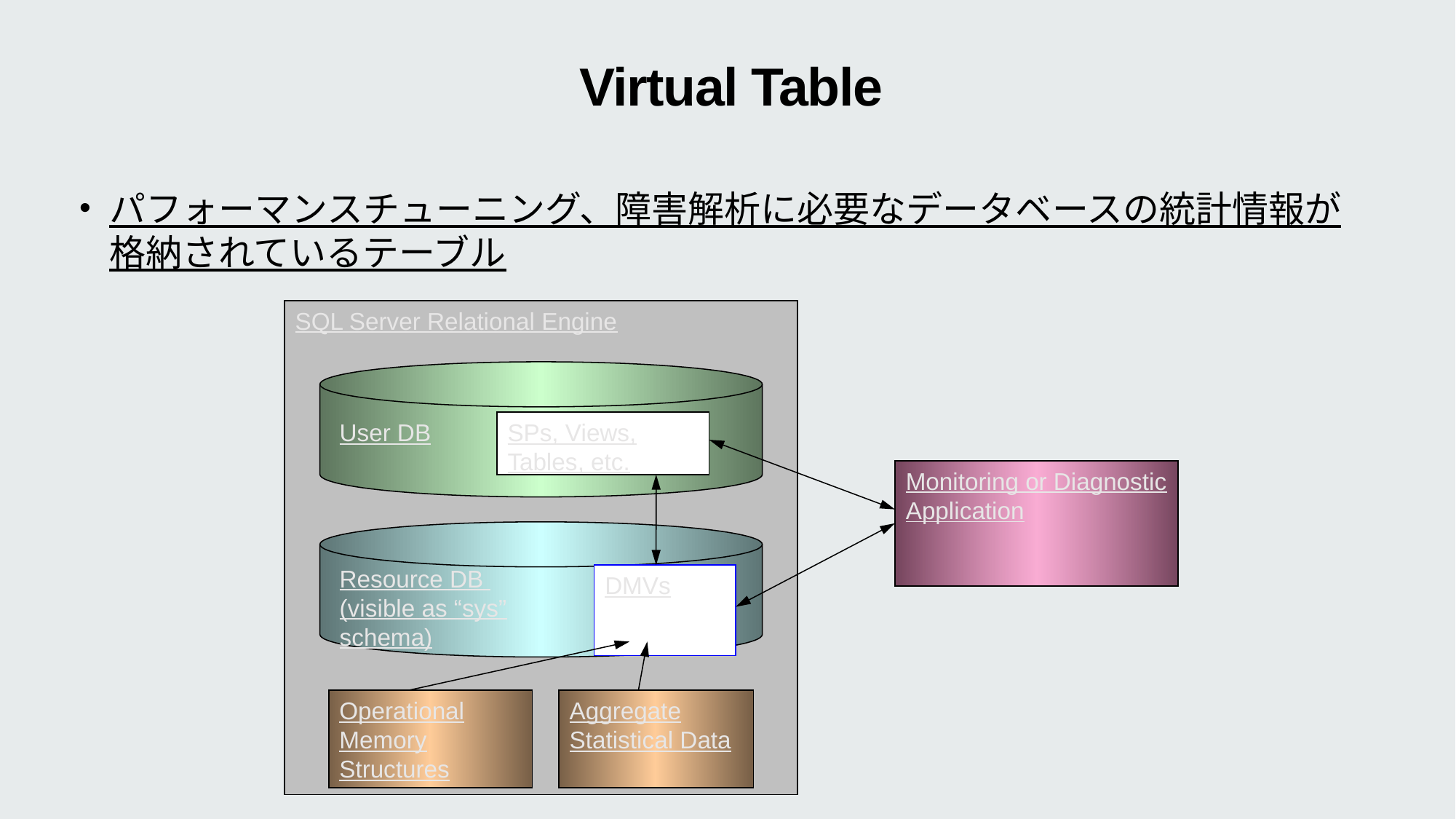

# Virtual Table
パフォーマンスチューニング、障害解析に必要なデータベースの統計情報が格納されているテーブル
SQL Server Relational Engine

User DB
SPs, Views, Tables, etc.

Resource DB
(visible as “sys” schema)
DMVs

Operational Memory Structures
Aggregate Statistical Data
Monitoring or Diagnostic Application